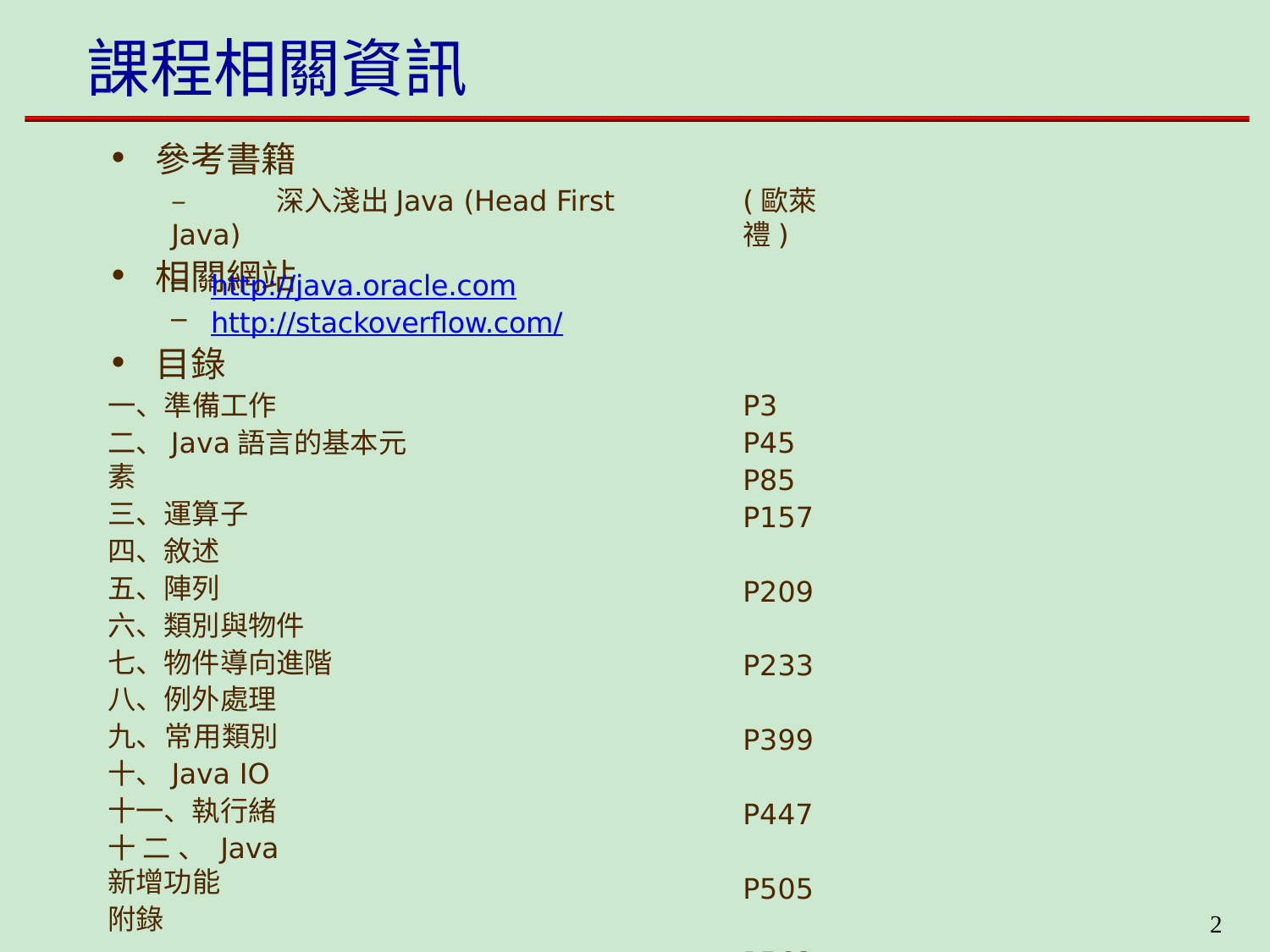

# 課程相關資訊
參考書籍
–	深入淺出Java (Head First Java)
相關網站
(歐萊禮)
http://java.oracle.com
http://stackoverflow.com/
目錄
一、準備工作
二、Java語言的基本元素
三、運算子
四、敘述 五、陣列
六、類別與物件 七、物件導向進階 八、例外處理
九、常用類別 十、Java IO  十一、執行緒
十二、Java 新增功能
附錄
P3  P45  P85  P157  P209  P233  P399  P447  P505  P563  P603  P615  P623
2